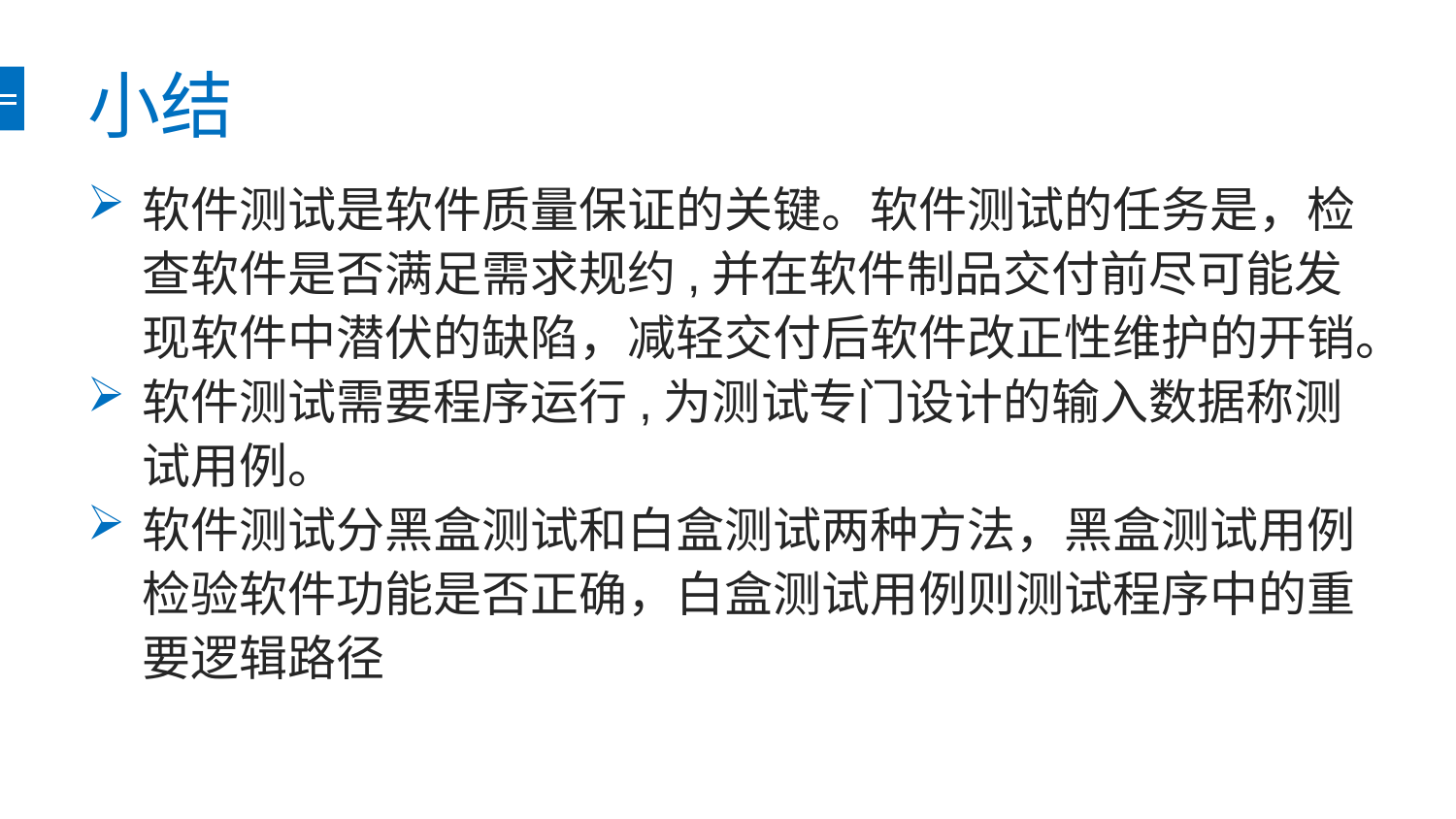

# 小结
软件测试是软件质量保证的关键。软件测试的任务是，检查软件是否满足需求规约,并在软件制品交付前尽可能发现软件中潜伏的缺陷，减轻交付后软件改正性维护的开销。
软件测试需要程序运行,为测试专门设计的输入数据称测试用例。
软件测试分黑盒测试和白盒测试两种方法，黑盒测试用例检验软件功能是否正确，白盒测试用例则测试程序中的重要逻辑路径